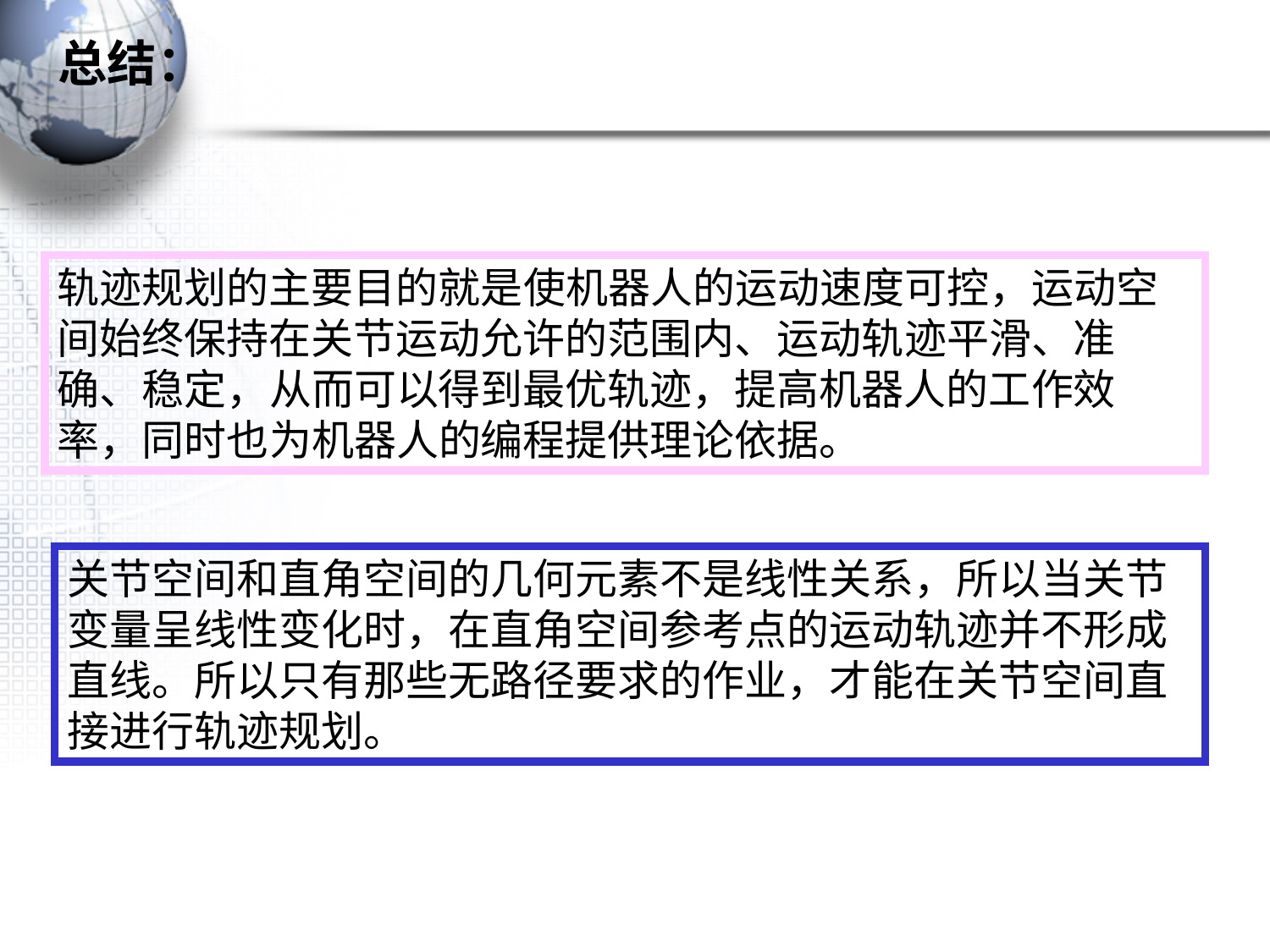

总结：
轨迹规划的主要目的就是使机器人的运动速度可控，运动空间始终保持在关节运动允许的范围内、运动轨迹平滑、准确、稳定，从而可以得到最优轨迹，提高机器人的工作效率，同时也为机器人的编程提供理论依据。
关节空间和直角空间的几何元素不是线性关系，所以当关节变量呈线性变化时，在直角空间参考点的运动轨迹并不形成直线。所以只有那些无路径要求的作业，才能在关节空间直接进行轨迹规划。